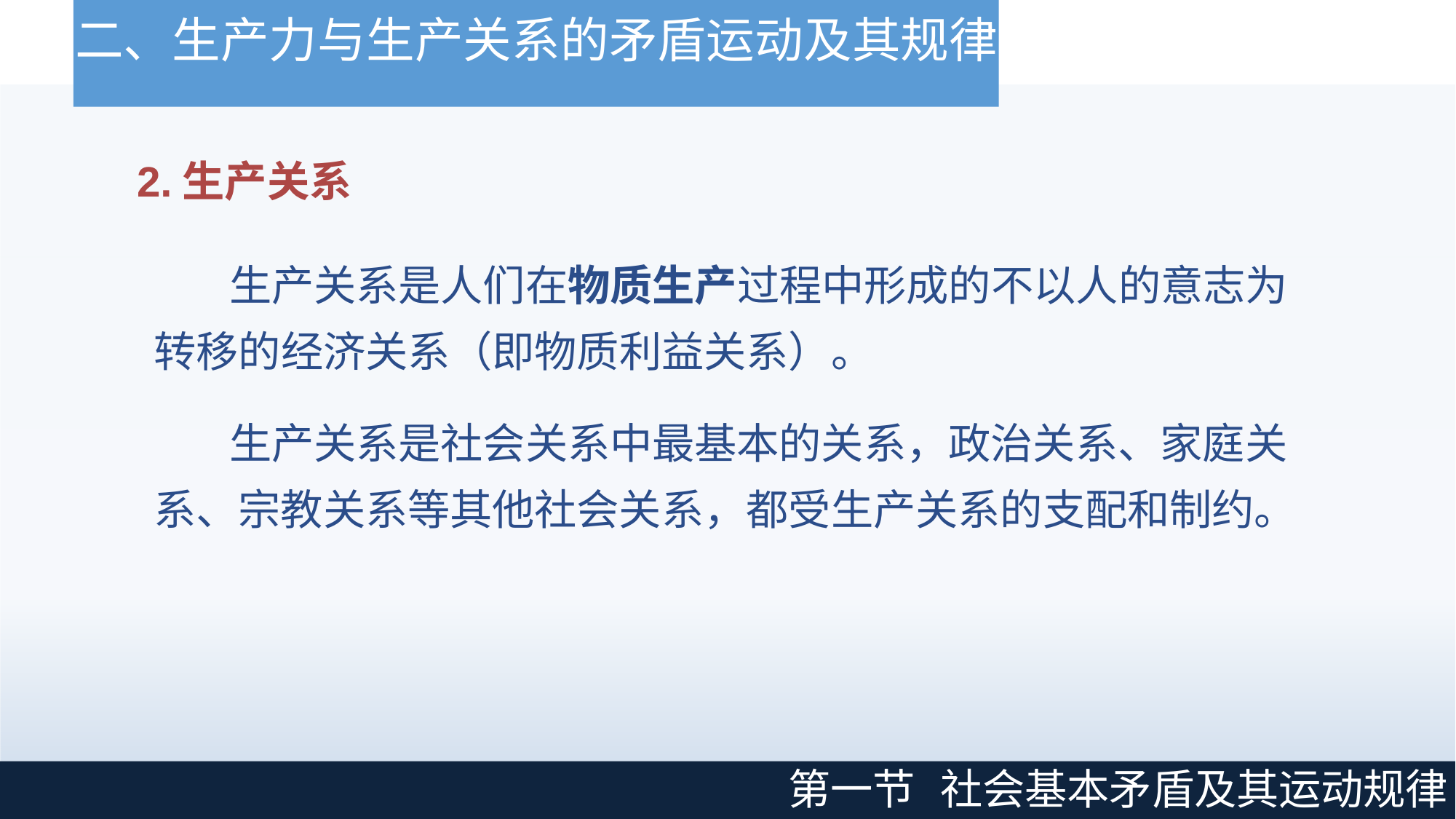

# 二、生产力与生产关系的矛盾运动及其规律

2.生产关系
生产关系是人们在物质生产过程中形成的不以人的意志为 转移的经济关系（即物质利益关系）。
生产关系是社会关系中最基本的关系，政治关系、家庭关 系、宗教关系等其他社会关系，都受生产关系的支配和制约。
第一节
社会基本矛盾及其运动规律